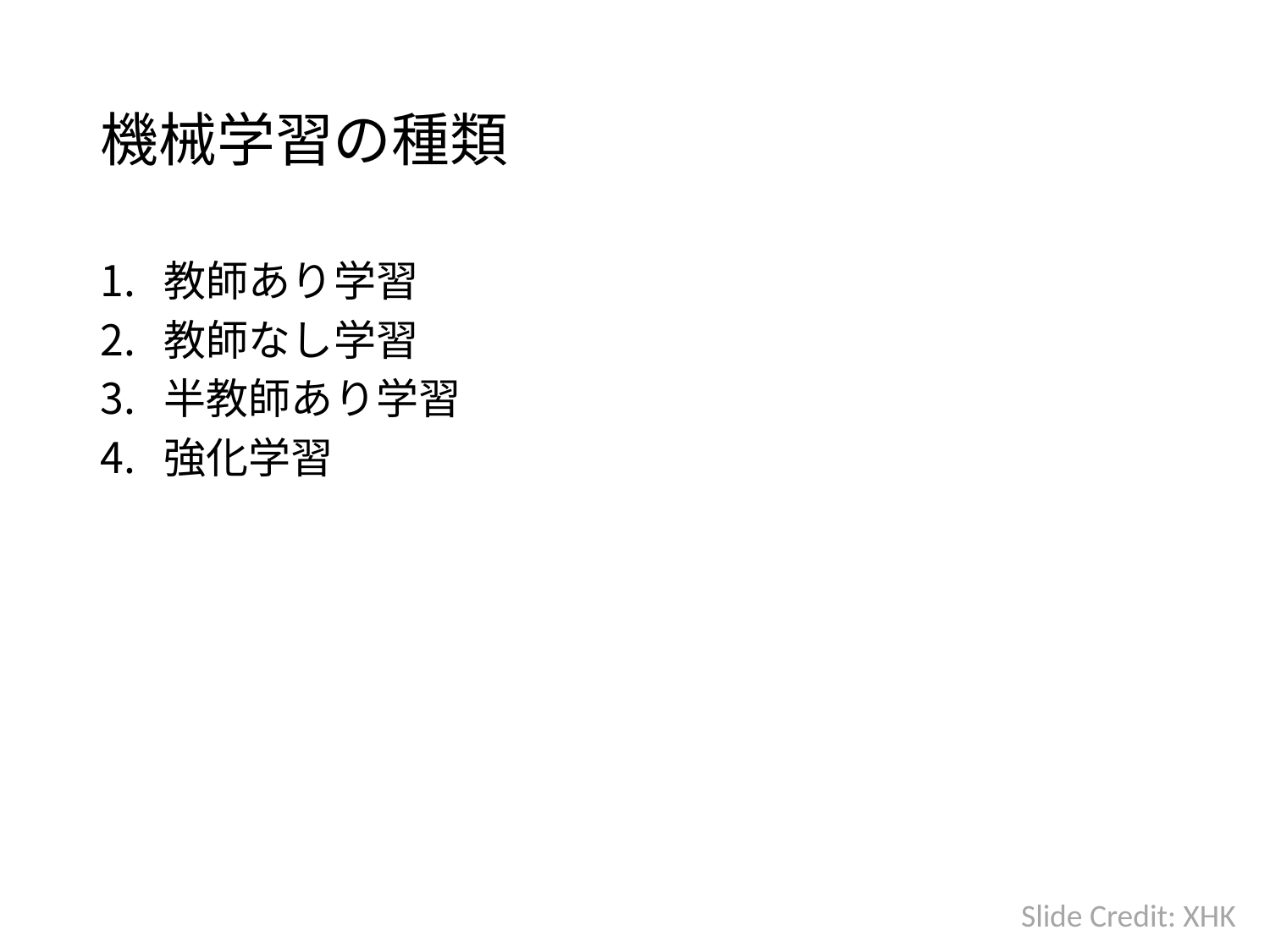

# 機械学習の種類
教師あり学習
教師なし学習
半教師あり学習
強化学習
Slide Credit: XHK